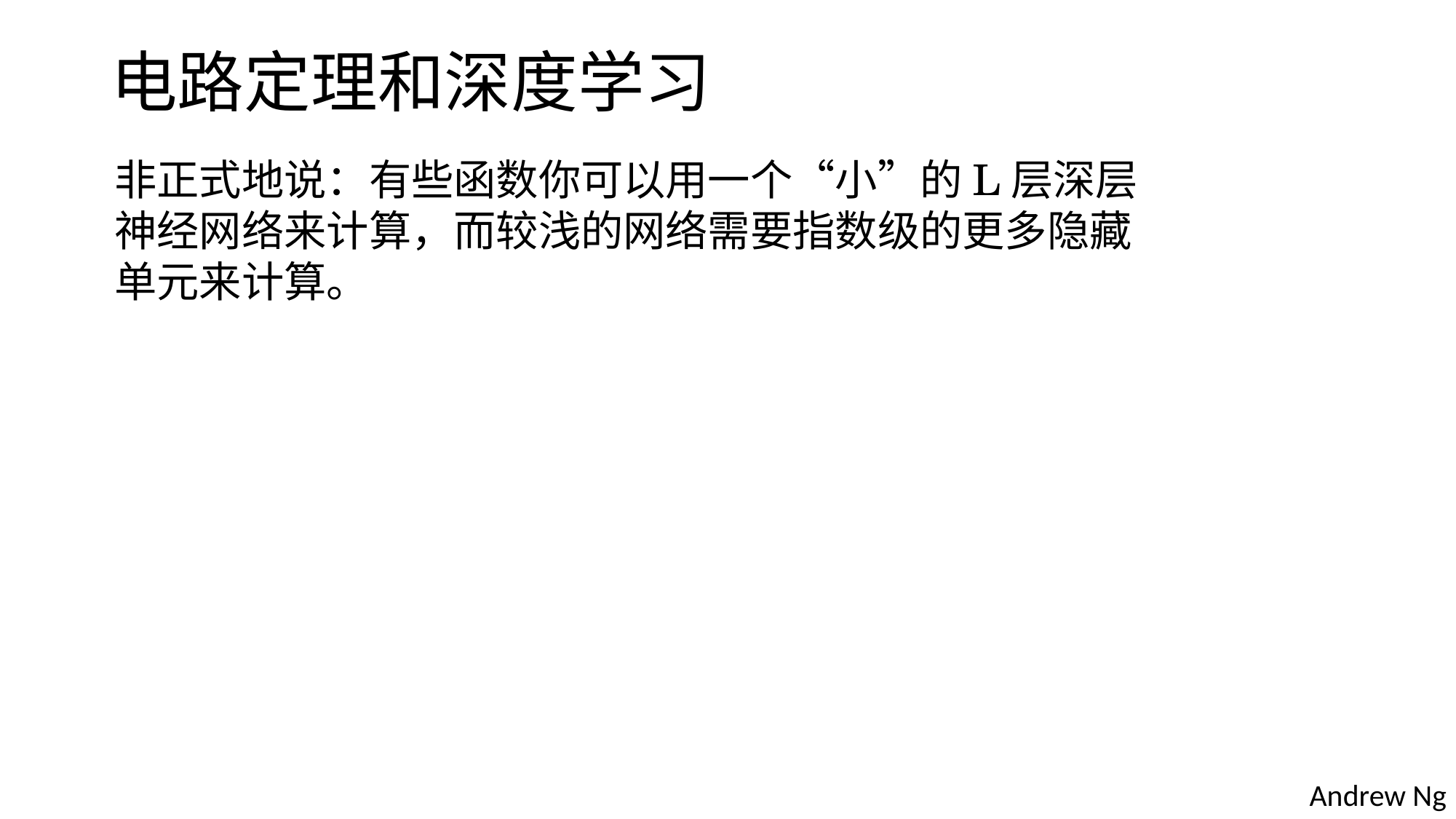

# 电路定理和深度学习
非正式地说：有些函数你可以用一个“小”的L层深层神经网络来计算，而较浅的网络需要指数级的更多隐藏单元来计算。